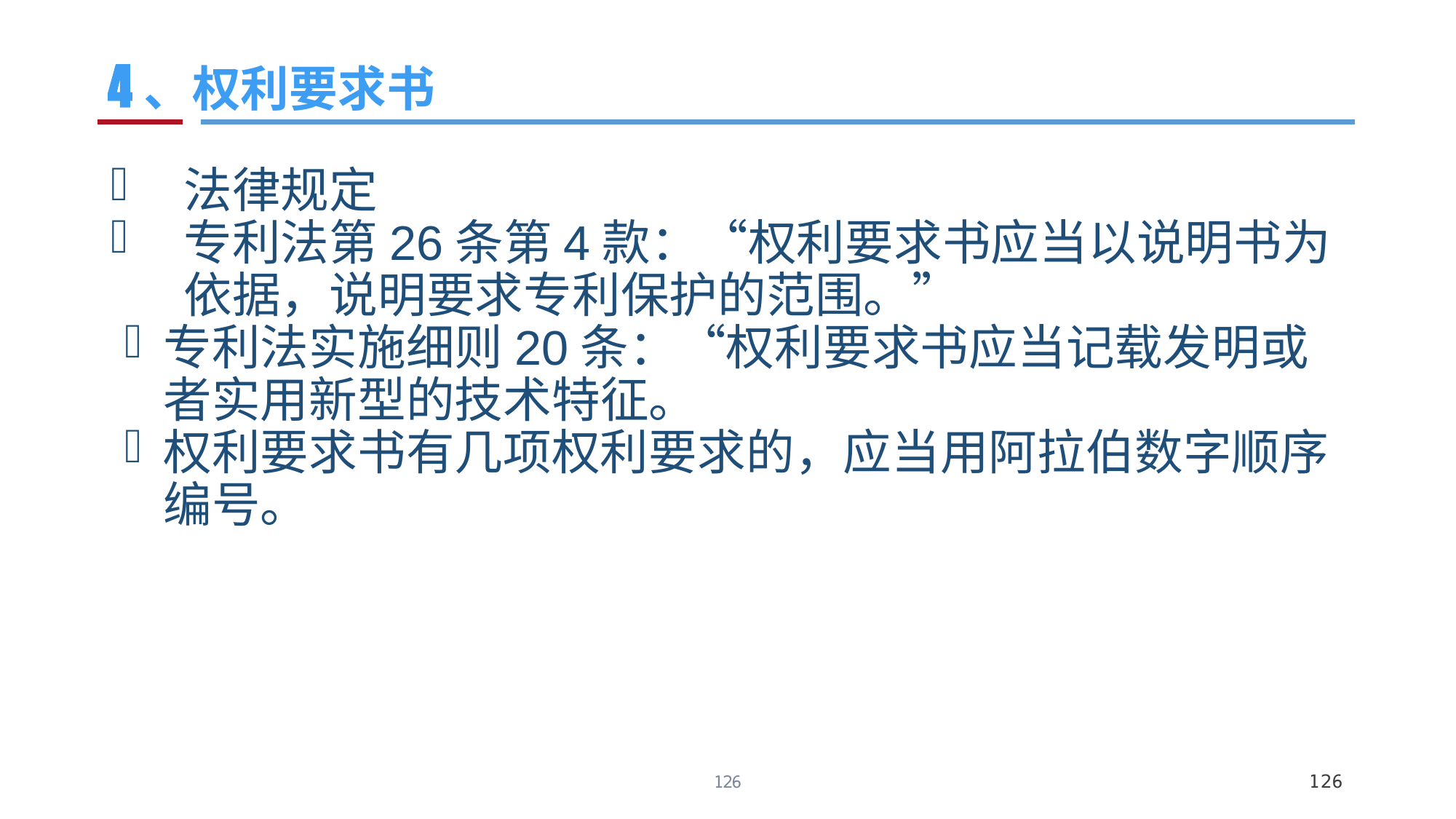

# 4、权利要求书
法律规定
专利法第26条第4款：“权利要求书应当以说明书为依据，说明要求专利保护的范围。”
专利法实施细则20条：“权利要求书应当记载发明或者实用新型的技术特征。
权利要求书有几项权利要求的，应当用阿拉伯数字顺序编号。
126
126